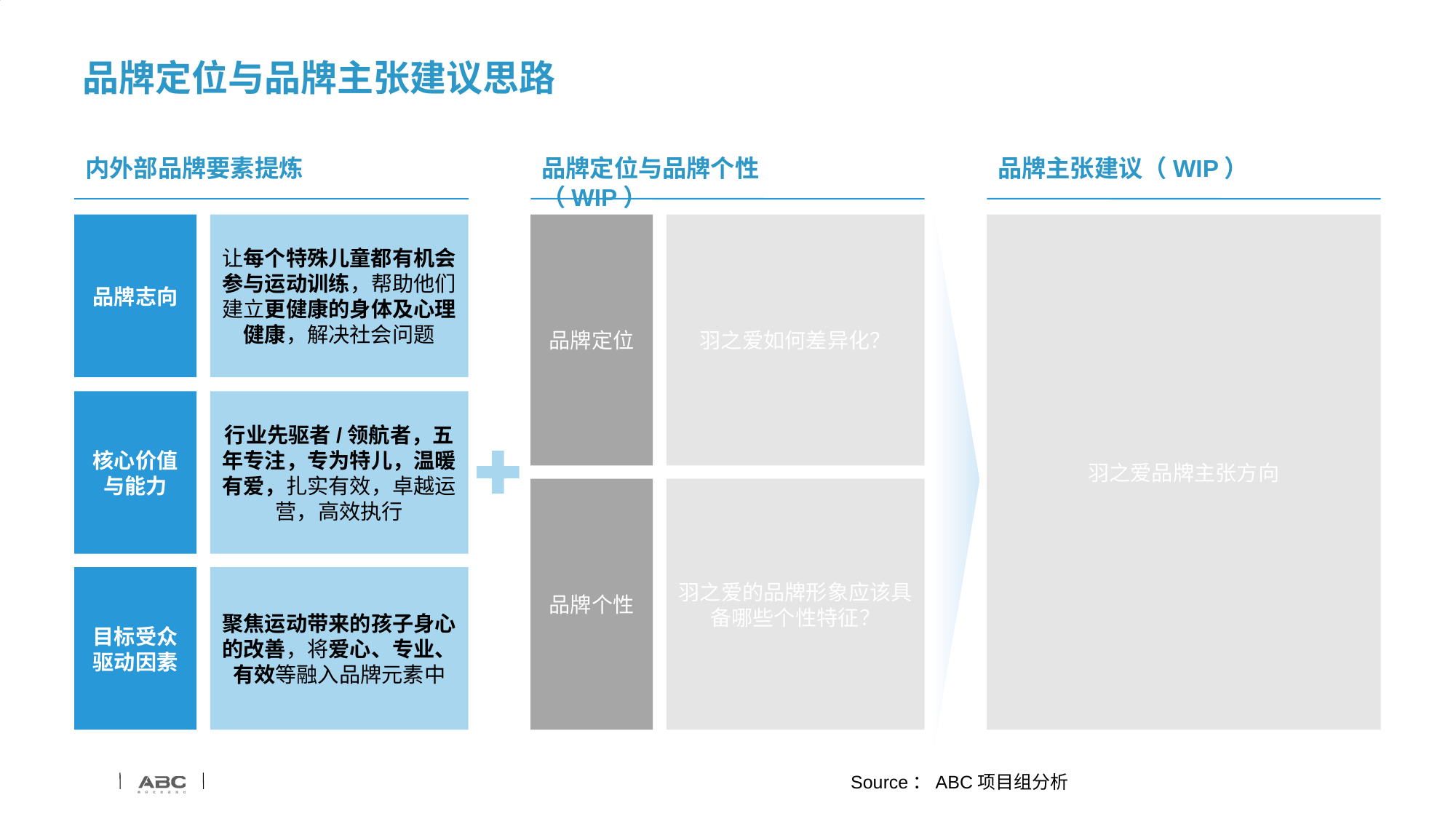

# 品牌定位与品牌主张建议思路
内外部品牌要素提炼
品牌定位与品牌个性（WIP）
品牌主张建议（WIP）
羽之爱品牌主张方向
品牌志向
让每个特殊儿童都有机会参与运动训练，帮助他们建立更健康的身体及心理健康，解决社会问题
品牌定位
羽之爱如何差异化？
核心价值与能力
行业先驱者/领航者，五年专注，专为特儿，温暖有爱，扎实有效，卓越运营，高效执行

品牌个性
羽之爱的品牌形象应该具备哪些个性特征？
目标受众驱动因素
聚焦运动带来的孩子身心的改善，将爱心、专业、有效等融入品牌元素中

49
Source：ABC项目组分析